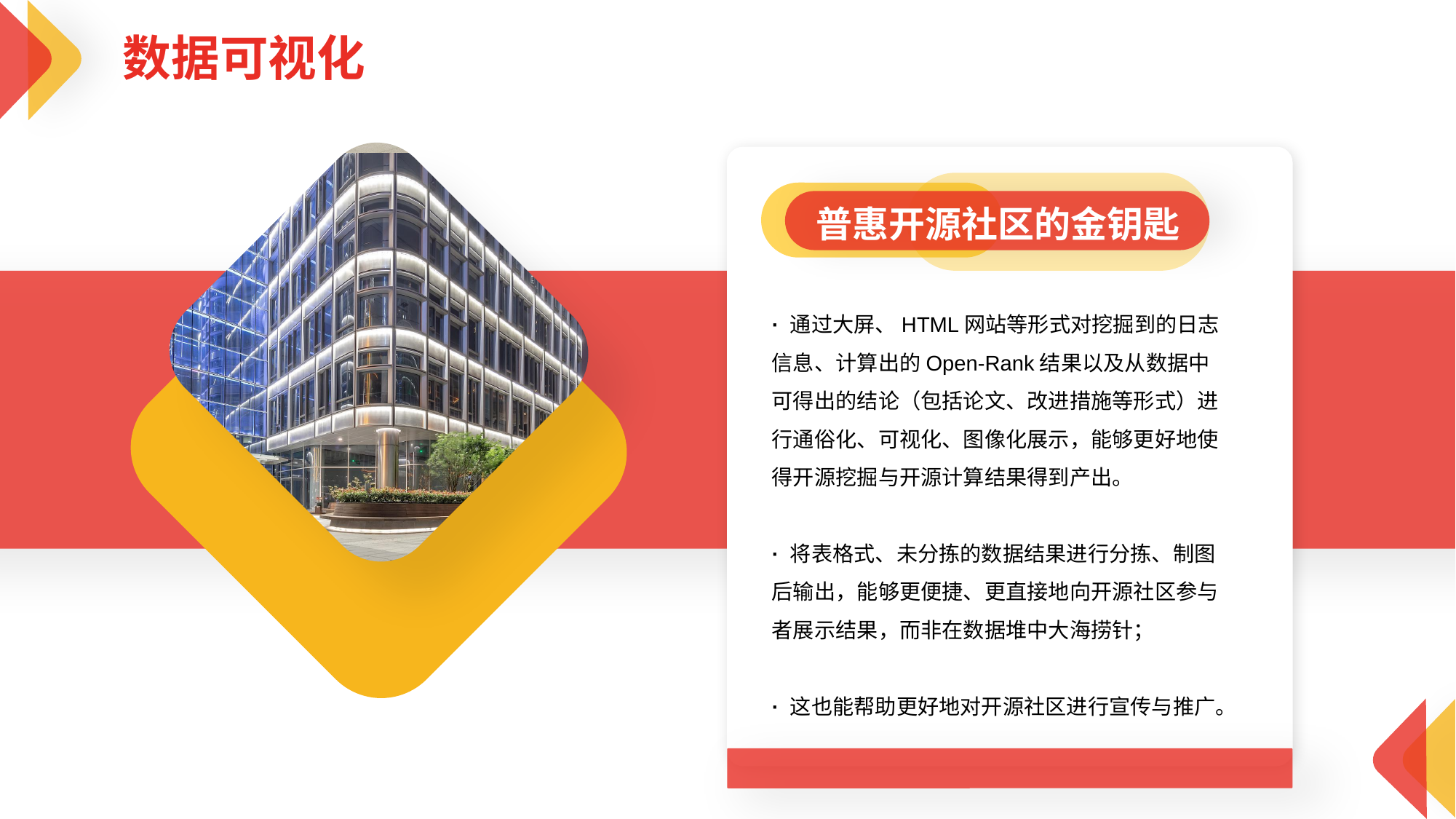

数据可视化

普惠开源社区的金钥匙

· 通过大屏、HTML网站等形式对挖掘到的日志信息、计算出的Open-Rank结果以及从数据中可得出的结论（包括论文、改进措施等形式）进行通俗化、可视化、图像化展示，能够更好地使得开源挖掘与开源计算结果得到产出。

· 将表格式、未分拣的数据结果进行分拣、制图后输出，能够更便捷、更直接地向开源社区参与者展示结果，而非在数据堆中大海捞针；

· 这也能帮助更好地对开源社区进行宣传与推广。